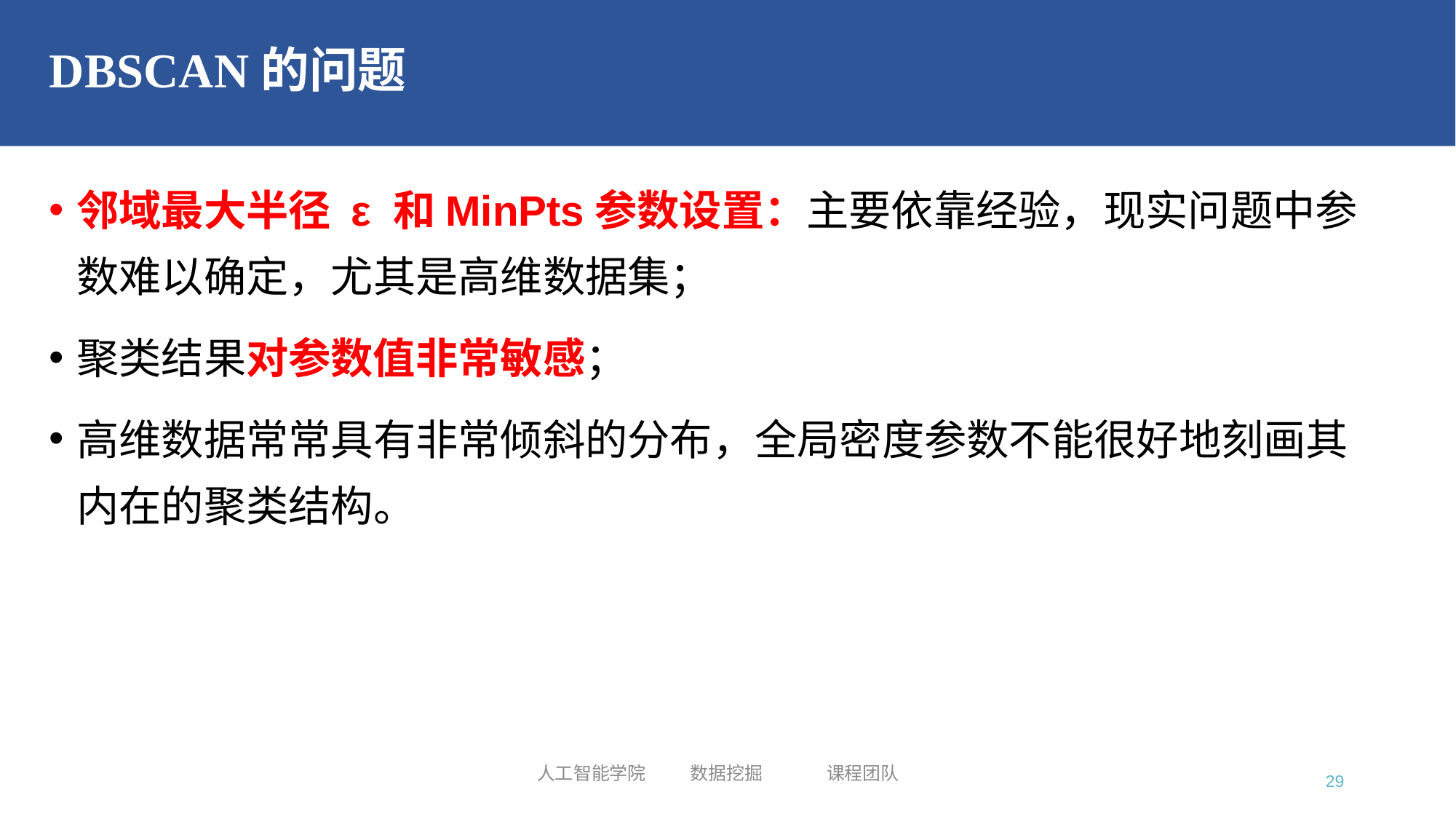

# DBSCAN的问题
邻域最大半径 ε 和MinPts参数设置：主要依靠经验，现实问题中参数难以确定，尤其是高维数据集；
聚类结果对参数值非常敏感；
高维数据常常具有非常倾斜的分布，全局密度参数不能很好地刻画其内在的聚类结构。

人工智能学院           数据挖掘                课程团队
29